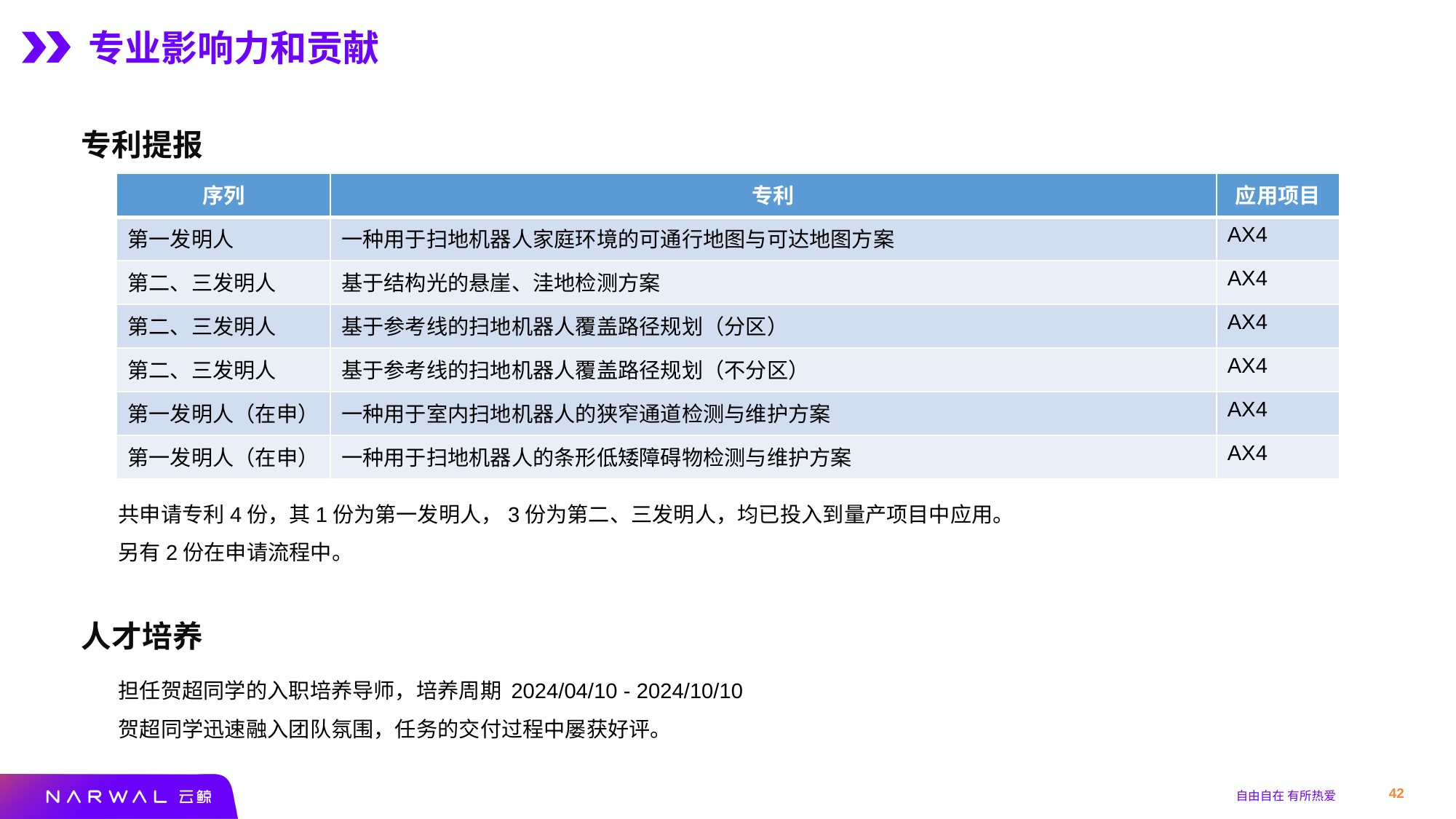

专业影响力和贡献

专利提报
| 序列 | 专利 | 应用项目 |
| --- | --- | --- |
| 第一发明人 | 一种用于扫地机器人家庭环境的可通行地图与可达地图方案 | AX4 |
| 第二、三发明人 | 基于结构光的悬崖、洼地检测方案 | AX4 |
| 第二、三发明人 | 基于参考线的扫地机器人覆盖路径规划（分区） | AX4 |
| 第二、三发明人 | 基于参考线的扫地机器人覆盖路径规划（不分区） | AX4 |
| 第一发明人（在申） | 一种用于室内扫地机器人的狭窄通道检测与维护方案 | AX4 |
| 第一发明人（在申） | 一种用于扫地机器人的条形低矮障碍物检测与维护方案 | AX4 |
共申请专利4份，其1份为第一发明人，3份为第二、三发明人，均已投入到量产项目中应用。
另有2份在申请流程中。
人才培养
担任贺超同学的入职培养导师，培养周期 2024/04/10 - 2024/10/10
贺超同学迅速融入团队氛围，任务的交付过程中屡获好评。